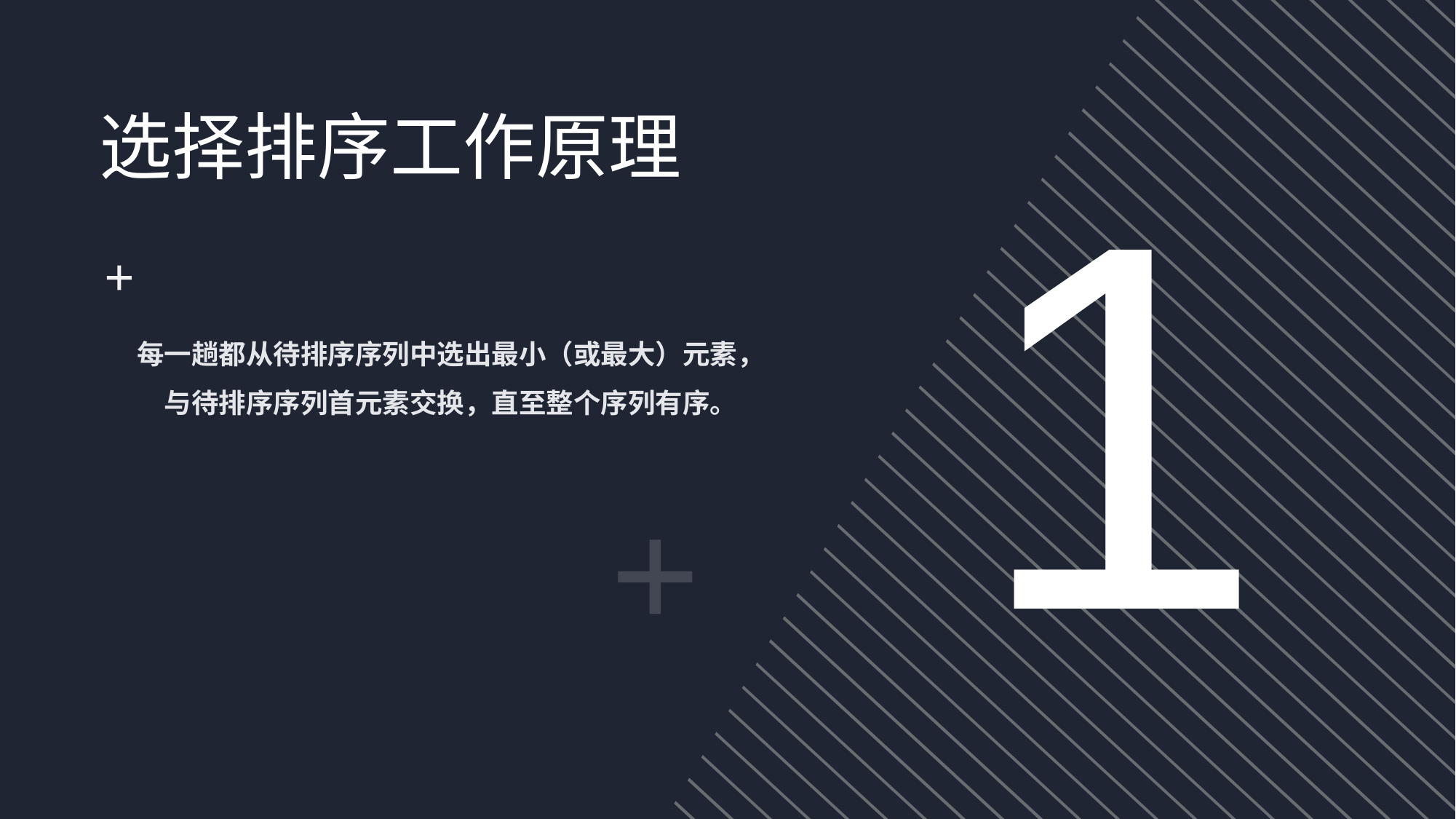

1
选择排序工作原理

每一趟都从待排序序列中选出最小（或最大）元素，与待排序序列首元素交换，直至整个序列有序。